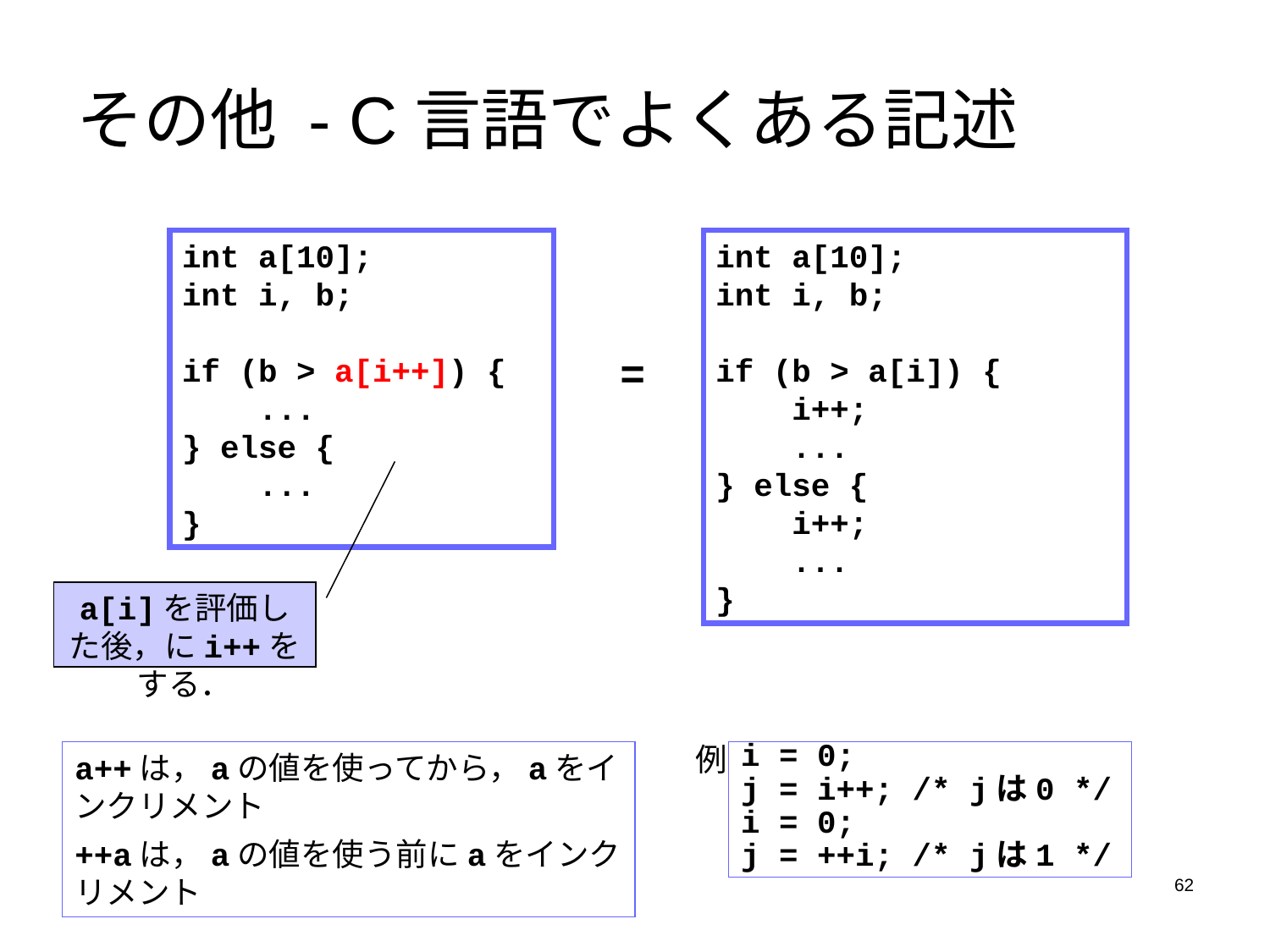

# その他 - C言語でよくある記述
int a[10];
int i, b;

if (b > a[i++]) {
    ...
} else {
    ...
}
int a[10];
int i, b;

if (b > a[i]) {
    i++;
    ...
} else {
    i++;
    ...
}
=
a[i]を評価した後，にi++をする．
例
a++は，aの値を使ってから，aをインクリメント
++aは，aの値を使う前にaをインクリメント
i = 0;
j = i++; /* jは0 */
i = 0;
j = ++i; /* jは1 */
62